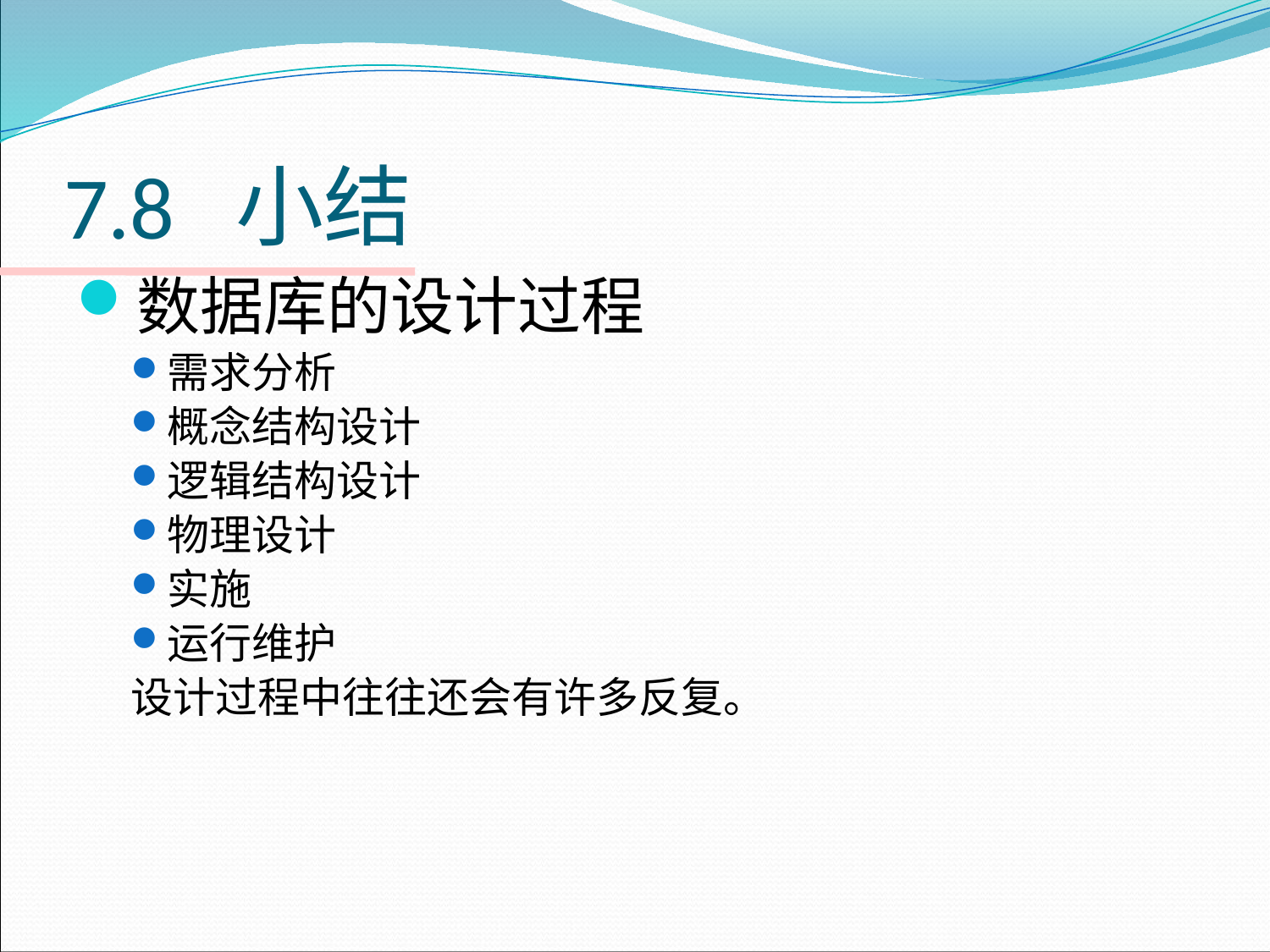

# 7.8  小结
数据库的设计过程
需求分析
概念结构设计
逻辑结构设计
物理设计
实施
运行维护
设计过程中往往还会有许多反复。

820